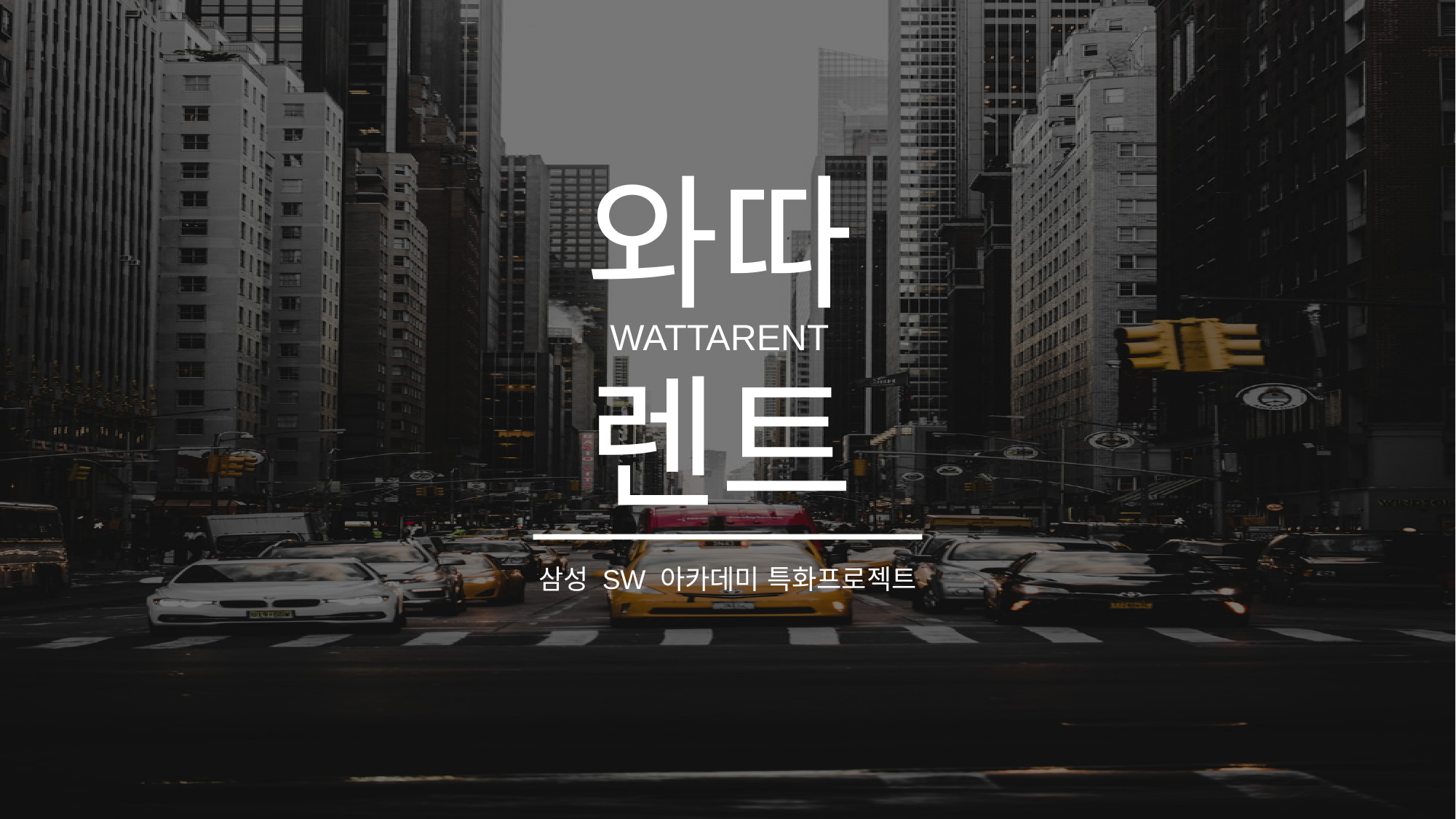

와따
WATTARENT
# 렌트
삼성 SW 아카데미 특화프로젝트